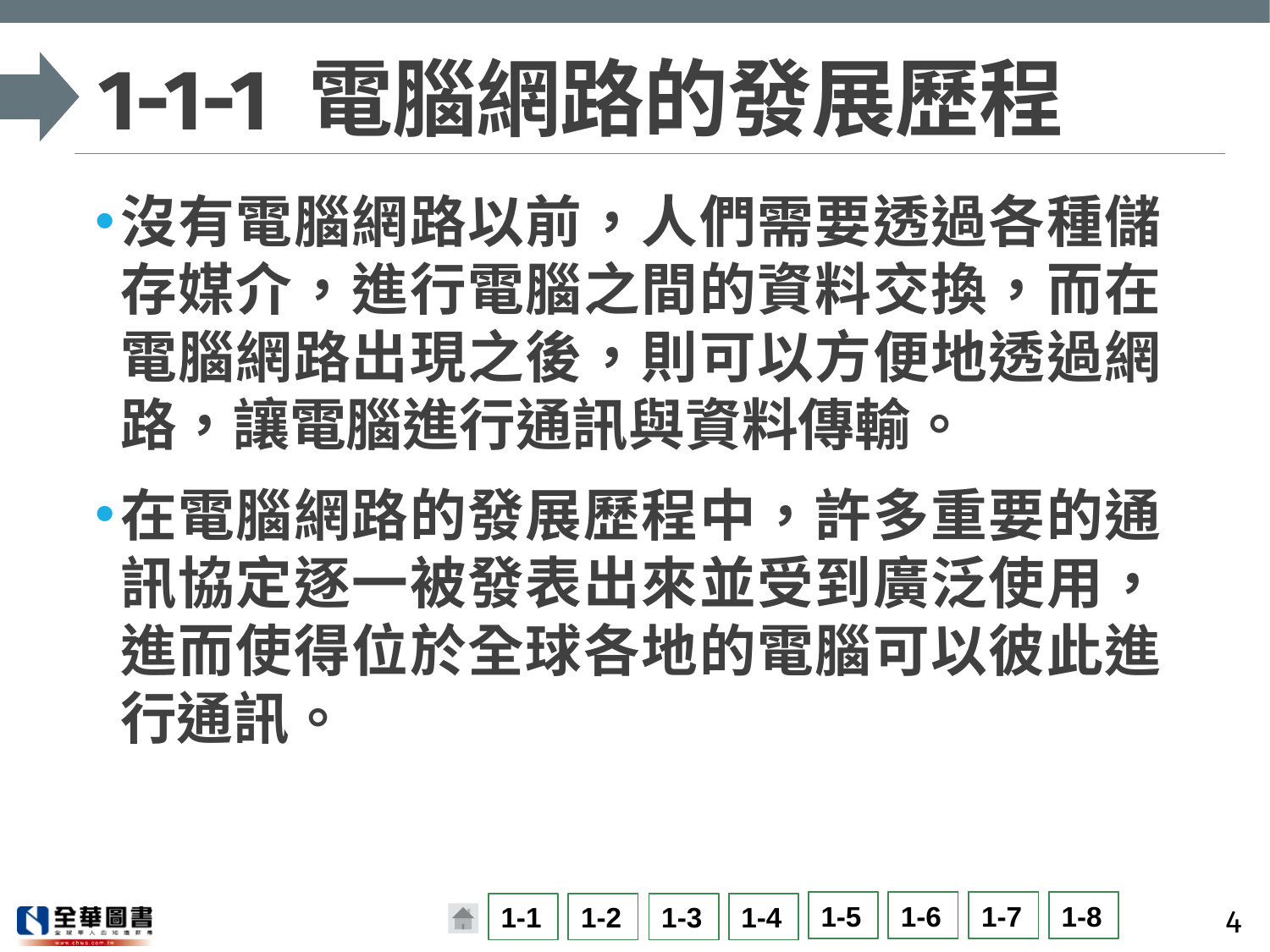

# 1-1-1 電腦網路的發展歷程
沒有電腦網路以前，人們需要透過各種儲存媒介，進行電腦之間的資料交換，而在電腦網路出現之後，則可以方便地透過網路，讓電腦進行通訊與資料傳輸。
在電腦網路的發展歷程中，許多重要的通訊協定逐一被發表出來並受到廣泛使用，進而使得位於全球各地的電腦可以彼此進行通訊。
4